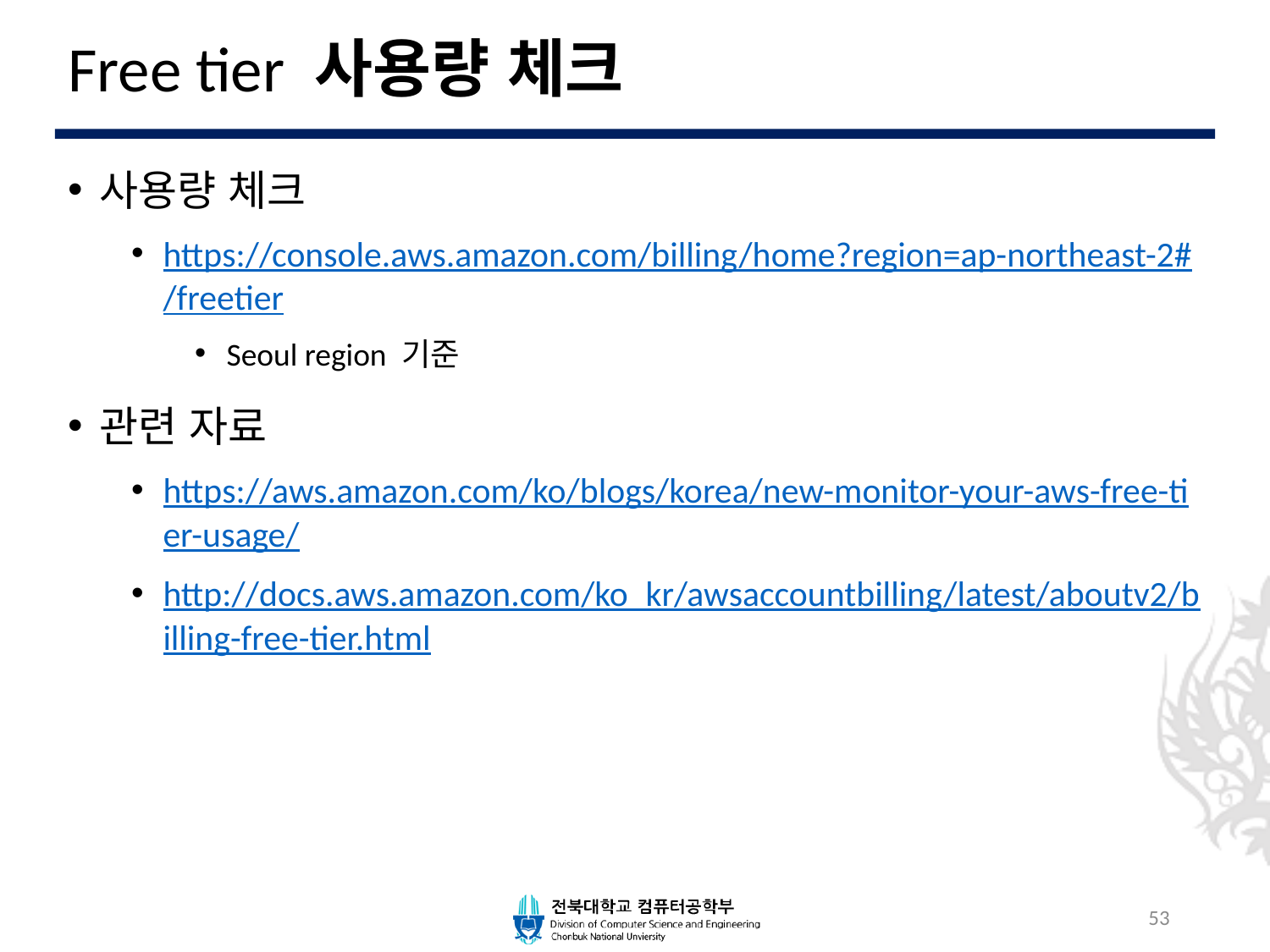

# Free tier 사용량 체크
사용량 체크
https://console.aws.amazon.com/billing/home?region=ap-northeast-2#/freetier
Seoul region 기준
관련 자료
https://aws.amazon.com/ko/blogs/korea/new-monitor-your-aws-free-tier-usage/
http://docs.aws.amazon.com/ko_kr/awsaccountbilling/latest/aboutv2/billing-free-tier.html

53